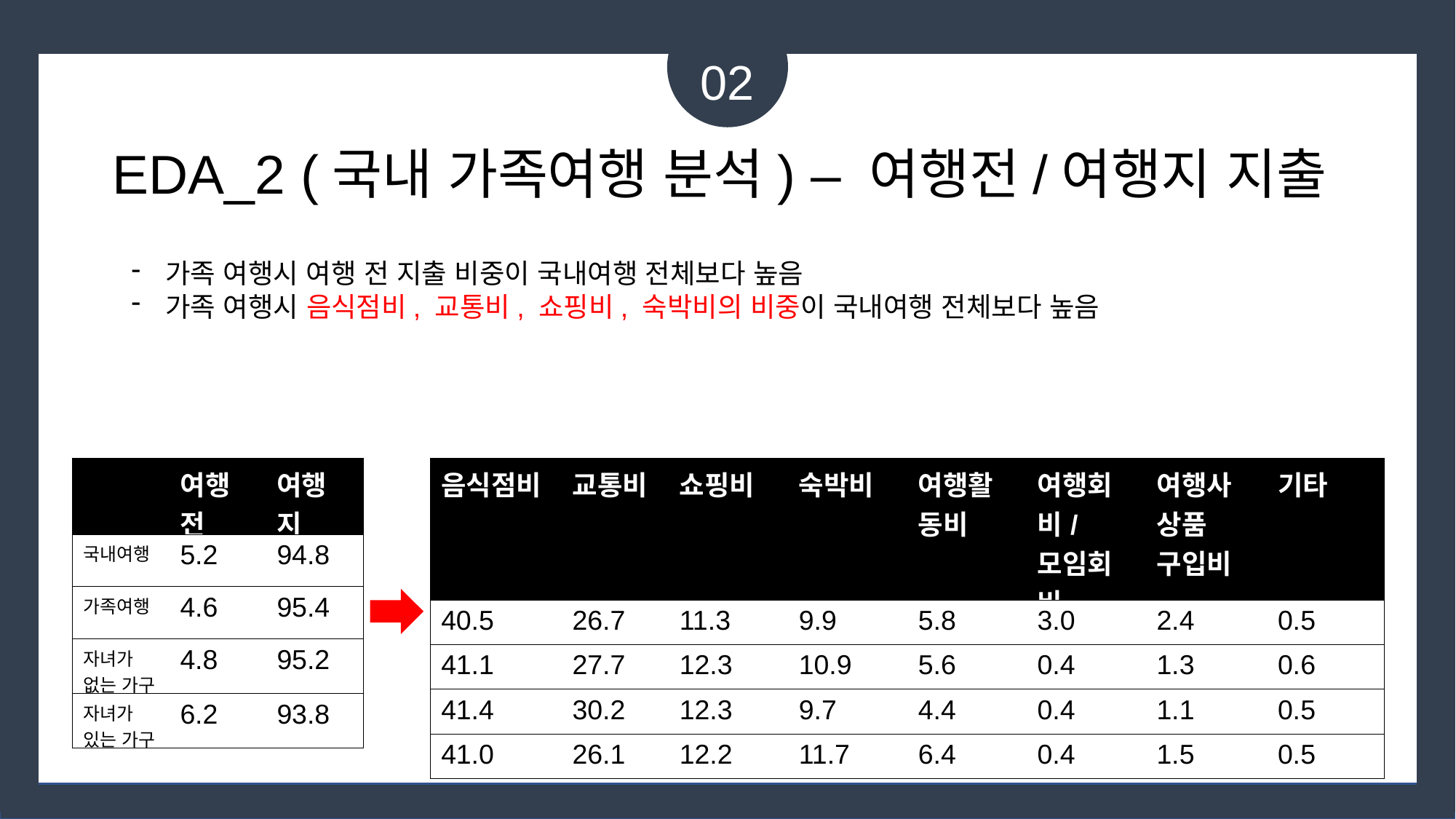

02
# EDA_2 (국내 가족여행 분석) – 여행전/여행지 지출
가족 여행시 여행 전 지출 비중이 국내여행 전체보다 높음
가족 여행시 음식점비, 교통비, 쇼핑비, 숙박비의 비중이 국내여행 전체보다 높음

|  | 여행전 | 여행지 |
| --- | --- | --- |
| 국내여행 | 5.2 | 94.8 |
| 가족여행 | 4.6 | 95.4 |
| 자녀가 없는 가구 | 4.8 | 95.2 |
| 자녀가 있는 가구 | 6.2 | 93.8 |
| 음식점비 | 교통비 | 쇼핑비 | 숙박비 | 여행활동비 | 여행회비/모임회비 | 여행사 상품 구입비 | 기타 |
| --- | --- | --- | --- | --- | --- | --- | --- |
| 40.5 | 26.7 | 11.3 | 9.9 | 5.8 | 3.0 | 2.4 | 0.5 |
| 41.1 | 27.7 | 12.3 | 10.9 | 5.6 | 0.4 | 1.3 | 0.6 |
| 41.4 | 30.2 | 12.3 | 9.7 | 4.4 | 0.4 | 1.1 | 0.5 |
| 41.0 | 26.1 | 12.2 | 11.7 | 6.4 | 0.4 | 1.5 | 0.5 |